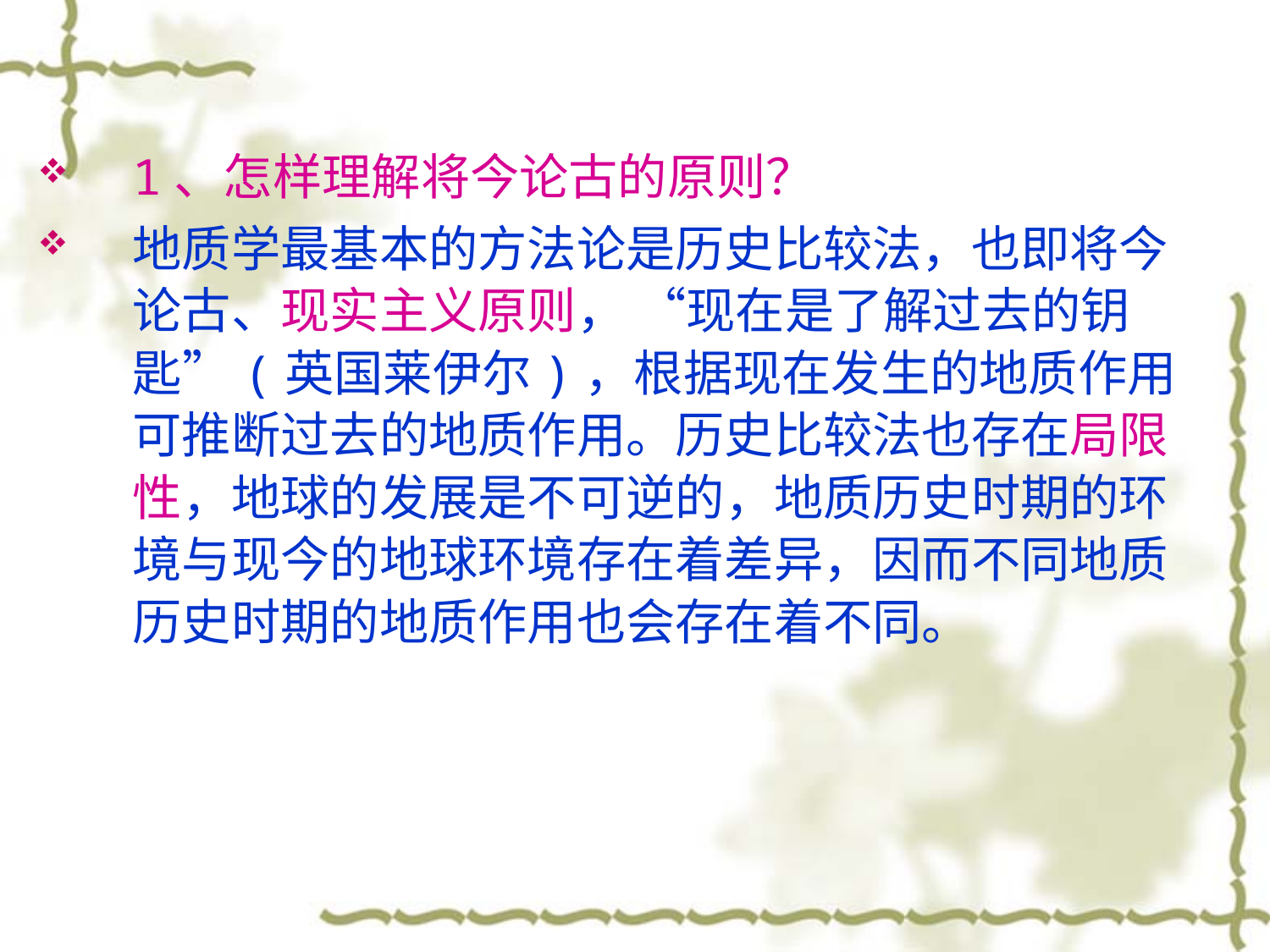

1、怎样理解将今论古的原则？
地质学最基本的方法论是历史比较法，也即将今论古、现实主义原则， “现在是了解过去的钥匙”(英国莱伊尔)，根据现在发生的地质作用可推断过去的地质作用。历史比较法也存在局限性，地球的发展是不可逆的，地质历史时期的环境与现今的地球环境存在着差异，因而不同地质历史时期的地质作用也会存在着不同。